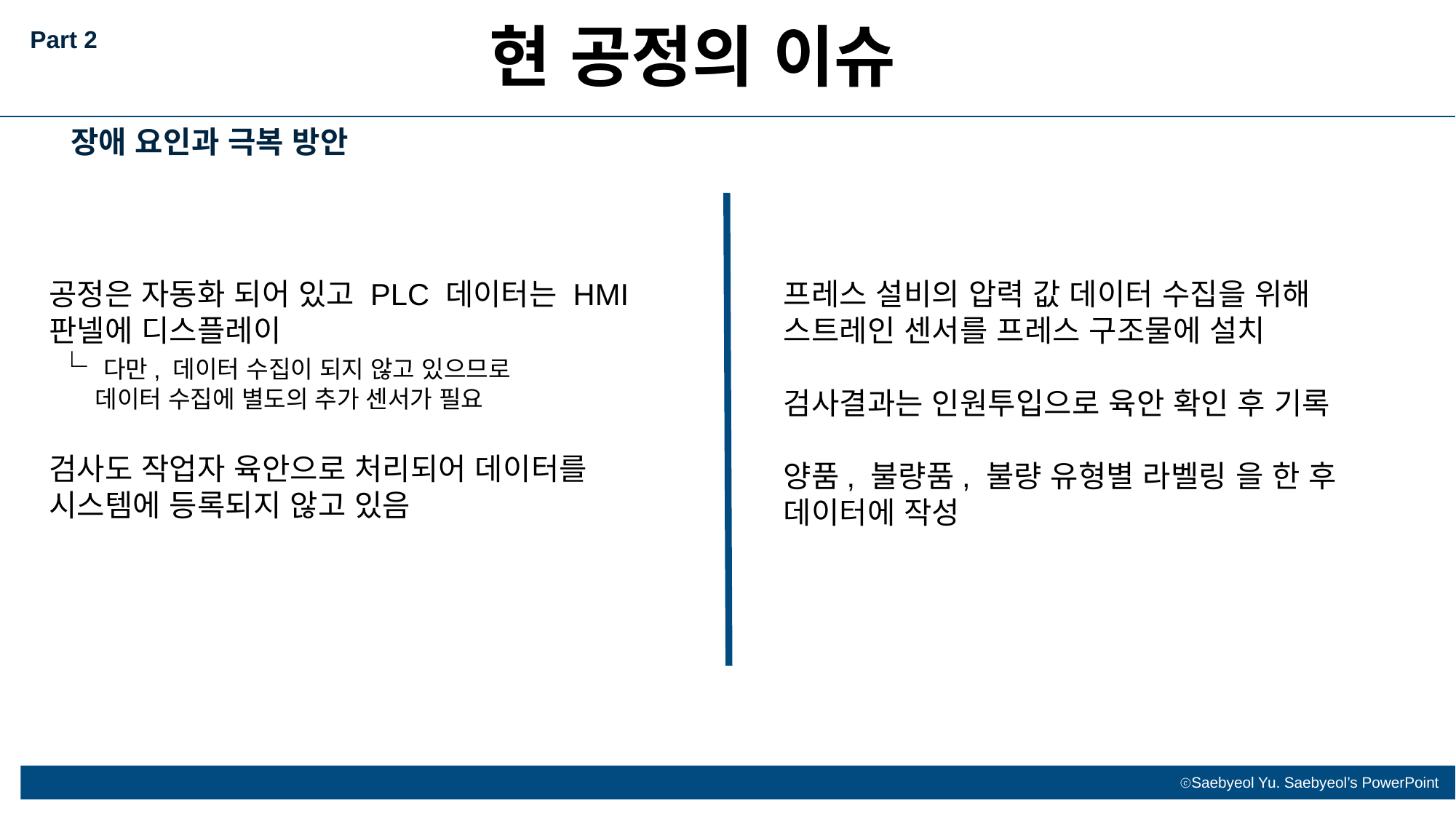

현 공정의 이슈
Part 2
장애 요인과 극복 방안
프레스 설비의 압력 값 데이터 수집을 위해 스트레인 센서를 프레스 구조물에 설치

검사결과는 인원투입으로 육안 확인 후 기록

양품, 불량품, 불량 유형별 라벨링 을 한 후 데이터에 작성
공정은 자동화 되어 있고 PLC 데이터는 HMI 판넬에 디스플레이
 └ 다만, 데이터 수집이 되지 않고 있으므로
      데이터 수집에 별도의 추가 센서가 필요

검사도 작업자 육안으로 처리되어 데이터를 시스템에 등록되지 않고 있음